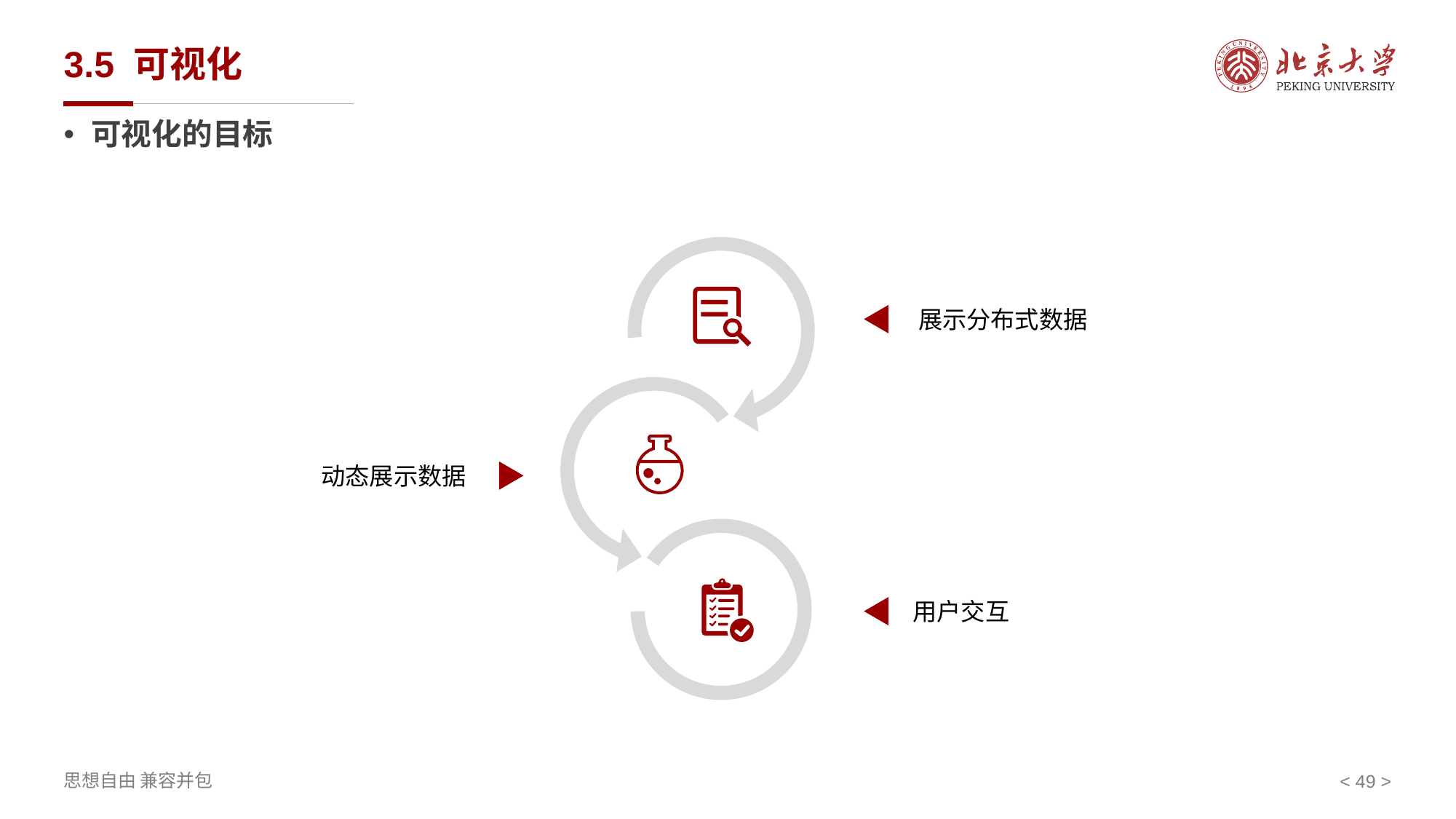

# 3.5 可视化
可视化的目标

展示分布式数据

动态展示数据

用户交互

< 49 >